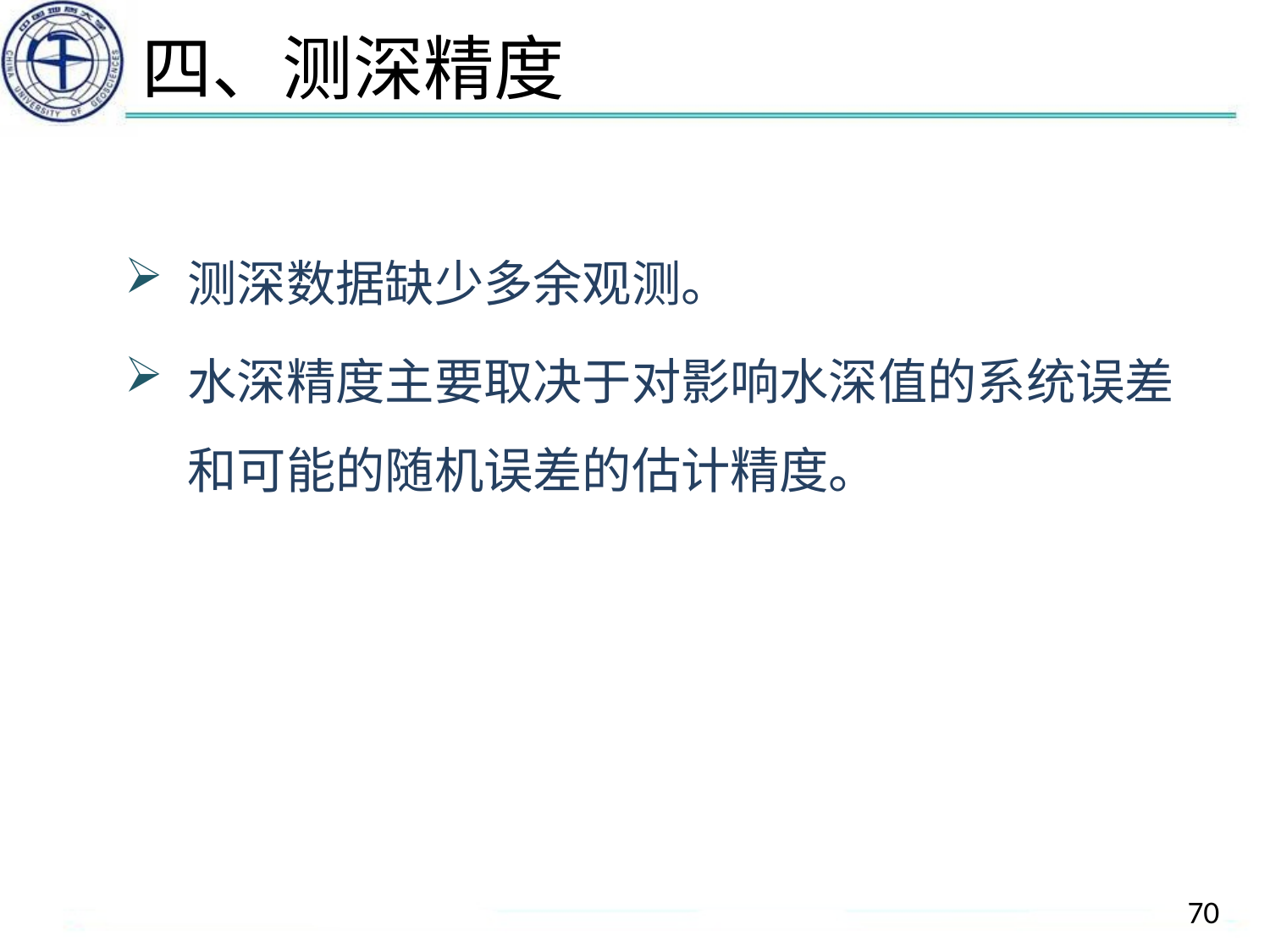

# 四、测深精度
测深数据缺少多余观测。
水深精度主要取决于对影响水深值的系统误差和可能的随机误差的估计精度。
70